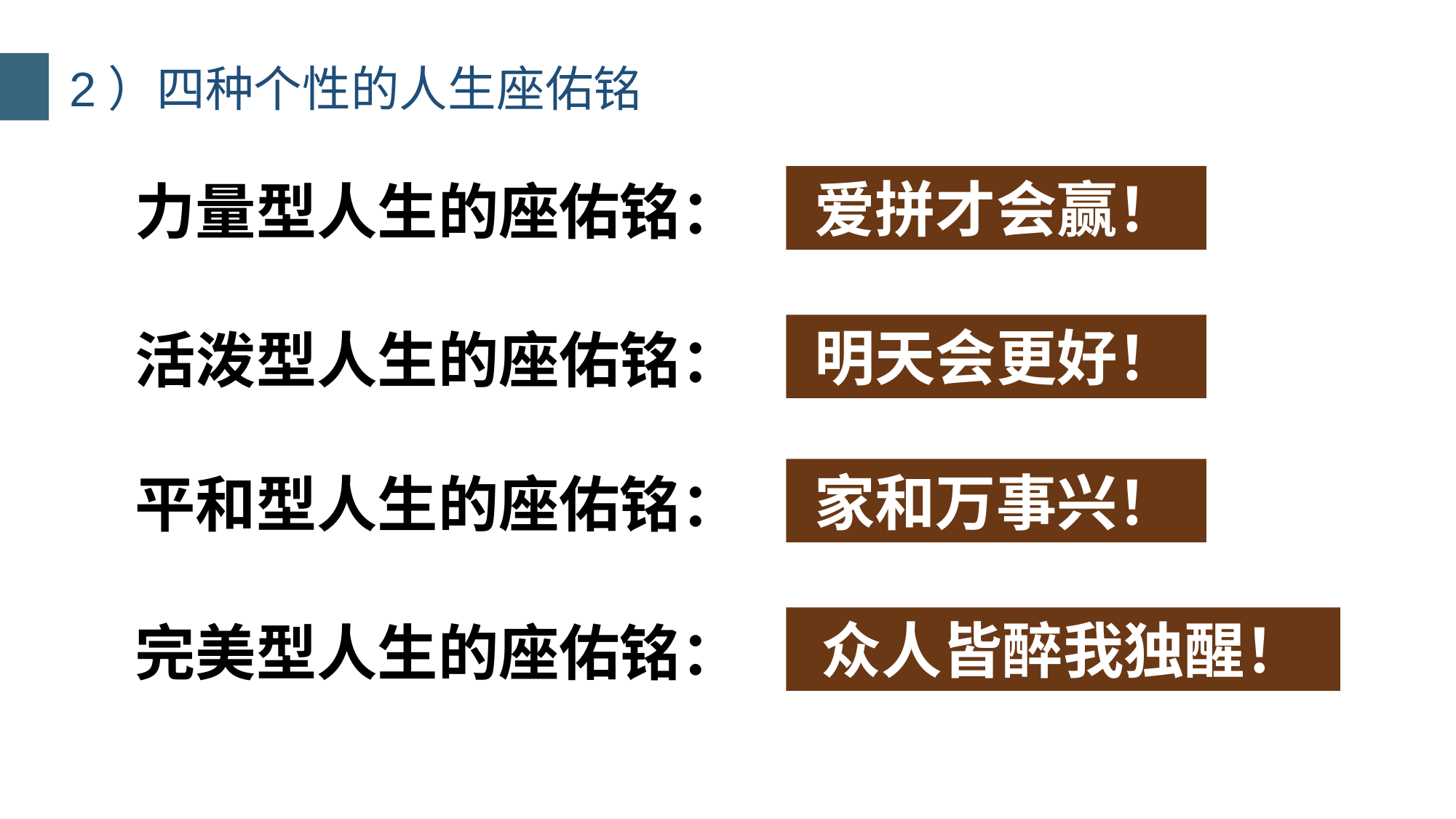

2）四种个性的人生座佑铭

力量型人生的座佑铭：
爱拼才会赢！
活泼型人生的座佑铭：
明天会更好！
平和型人生的座佑铭：
家和万事兴！
完美型人生的座佑铭：
众人皆醉我独醒！